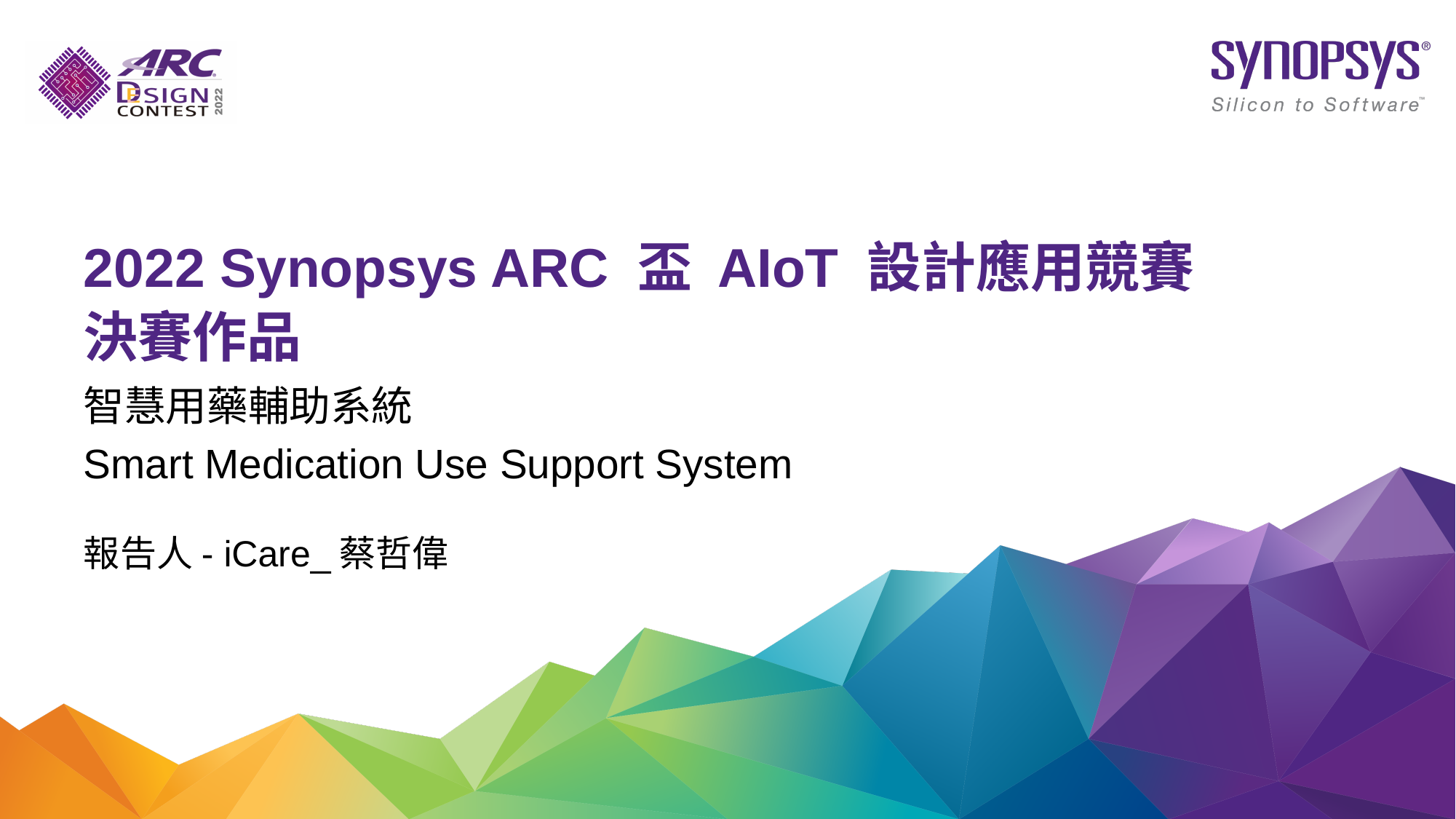

2022 Synopsys ARC 盃 AIoT 設計應用競賽
決賽作品
智慧用藥輔助系統
Smart Medication Use Support System
報告人- iCare_蔡哲偉